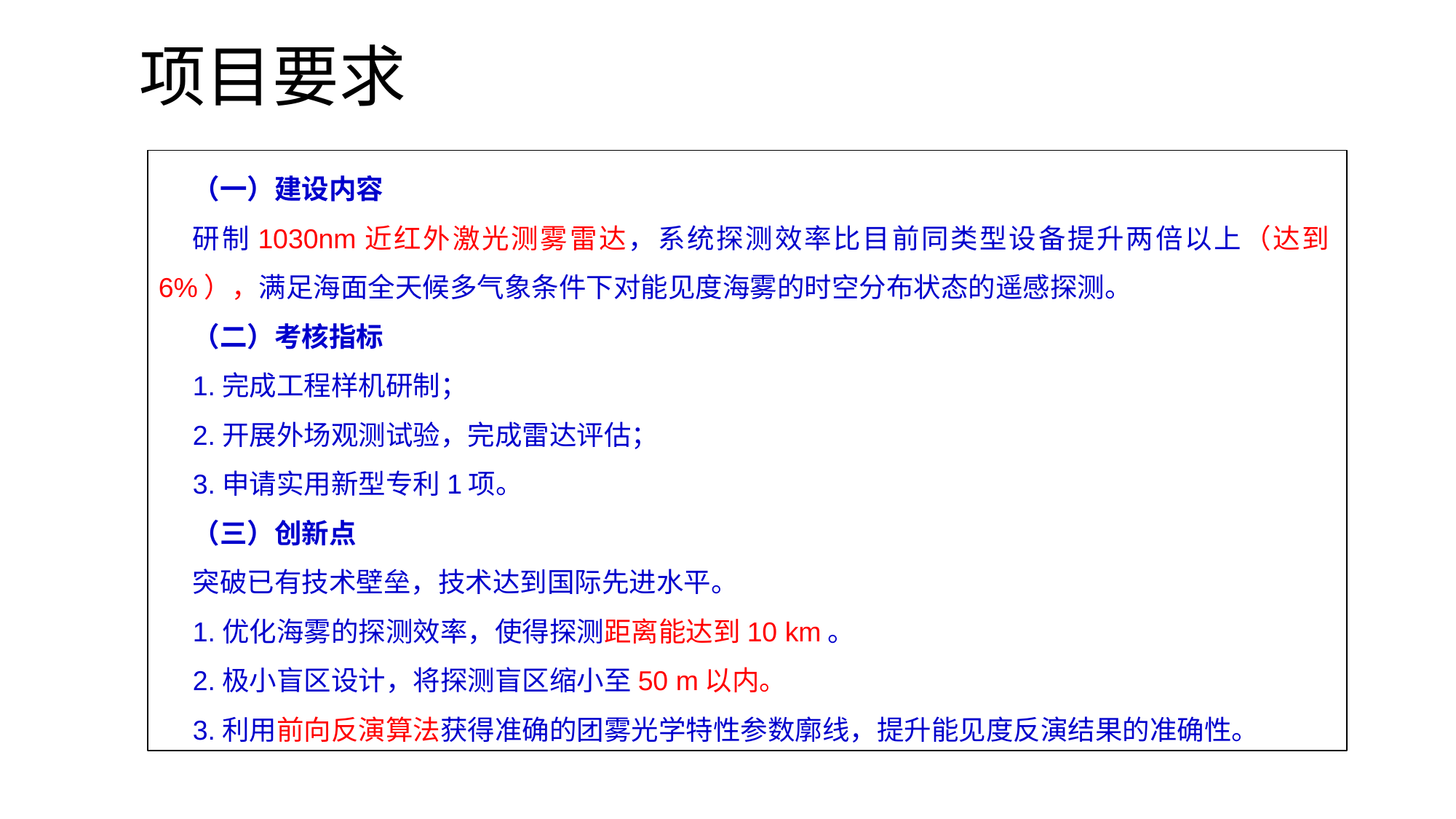

# 项目要求
（一）建设内容
研制1030nm近红外激光测雾雷达，系统探测效率比目前同类型设备提升两倍以上（达到6%），满足海面全天候多气象条件下对能见度海雾的时空分布状态的遥感探测。
（二）考核指标
1.完成工程样机研制；
2.开展外场观测试验，完成雷达评估；
3.申请实用新型专利1项。
（三）创新点
突破已有技术壁垒，技术达到国际先进水平。
1.优化海雾的探测效率，使得探测距离能达到10 km。
2.极小盲区设计，将探测盲区缩小至50 m以内。
3.利用前向反演算法获得准确的团雾光学特性参数廓线，提升能见度反演结果的准确性。